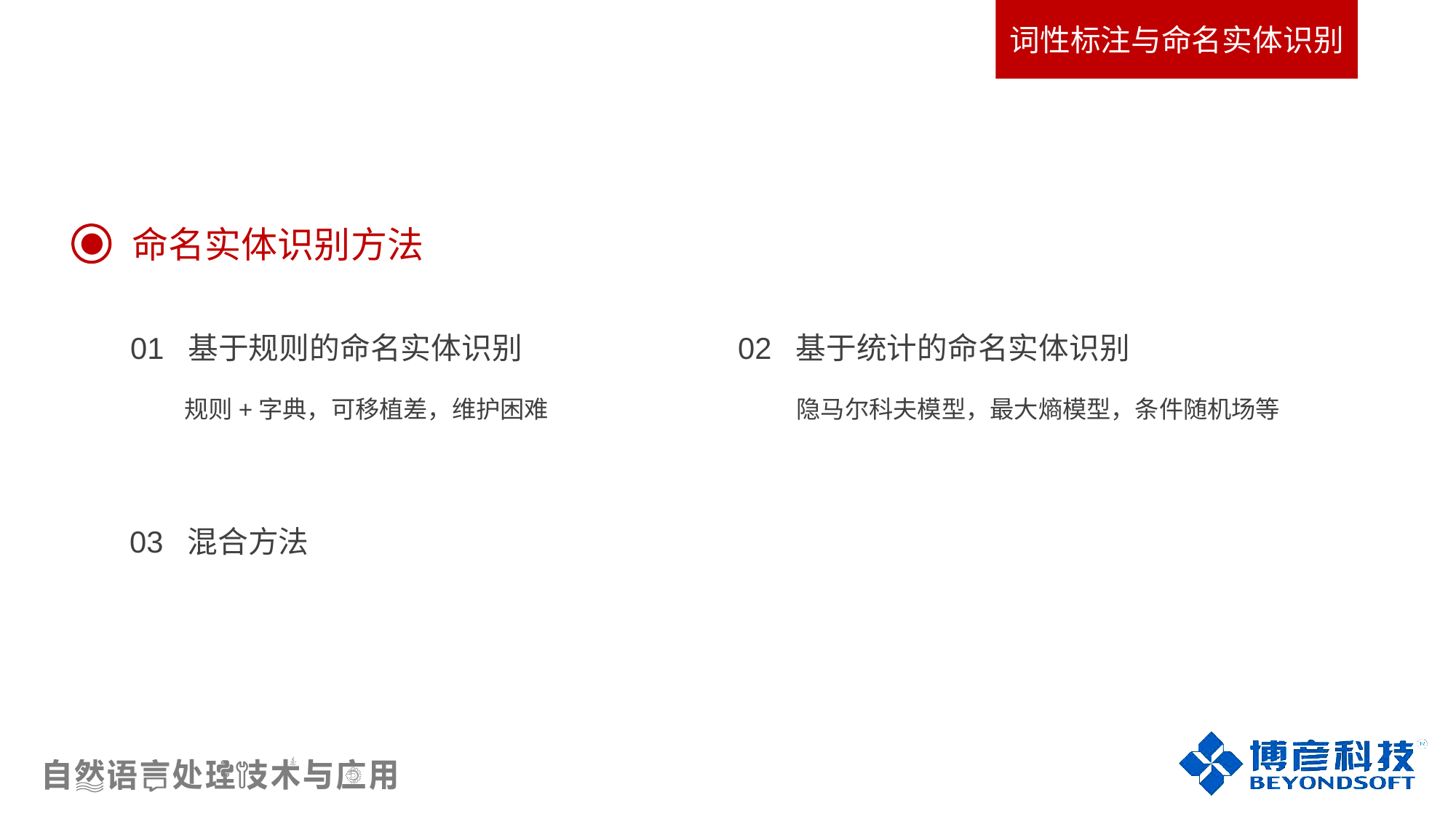

词性标注与命名实体识别
命名实体识别方法

01  基于规则的命名实体识别
02  基于统计的命名实体识别
规则+字典，可移植差，维护困难
隐马尔科夫模型，最大熵模型，条件随机场等
03  混合方法